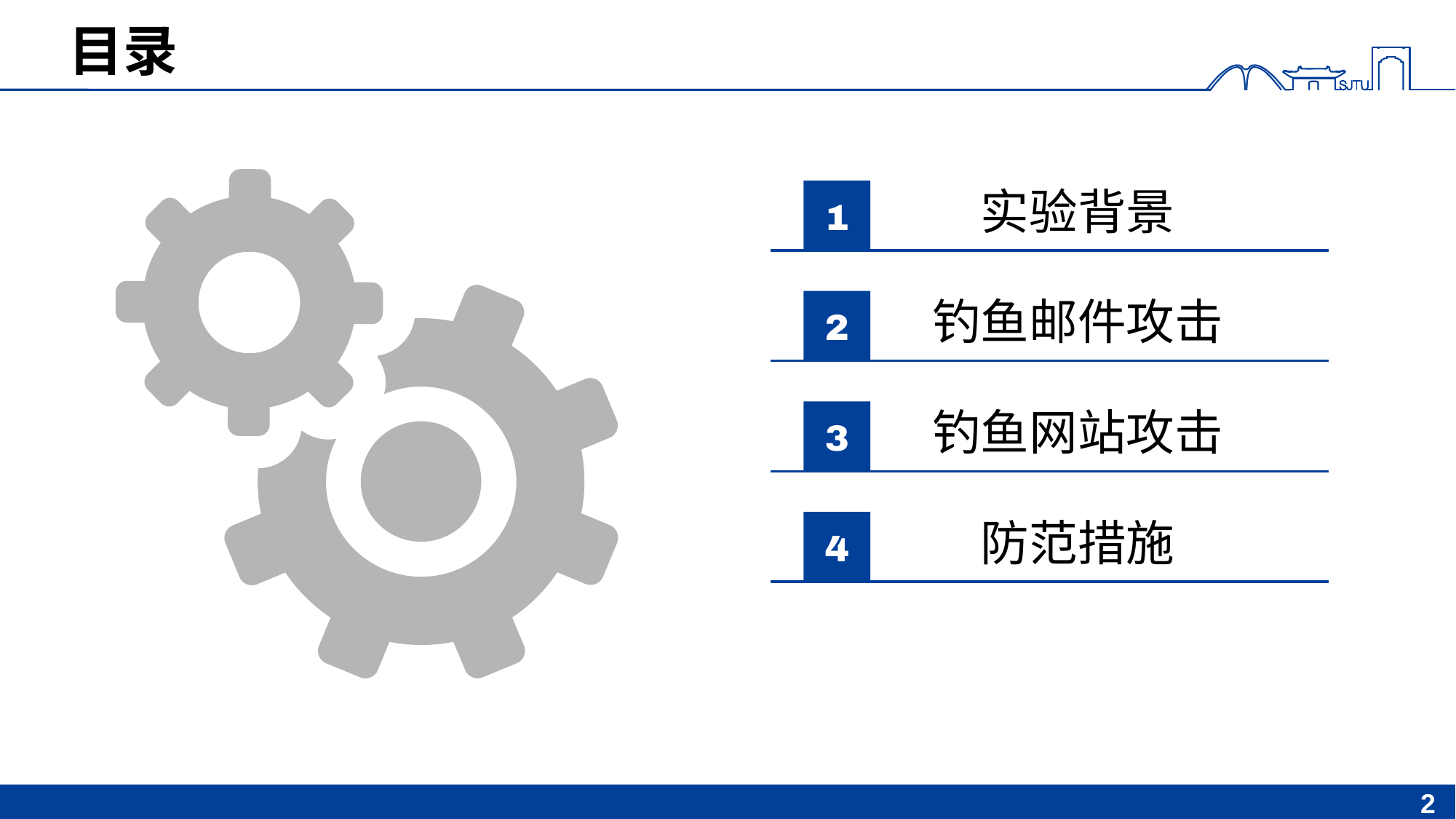

# 目录

实验背景
1
钓鱼邮件攻击
2
钓鱼网站攻击
3
防范措施
4
2